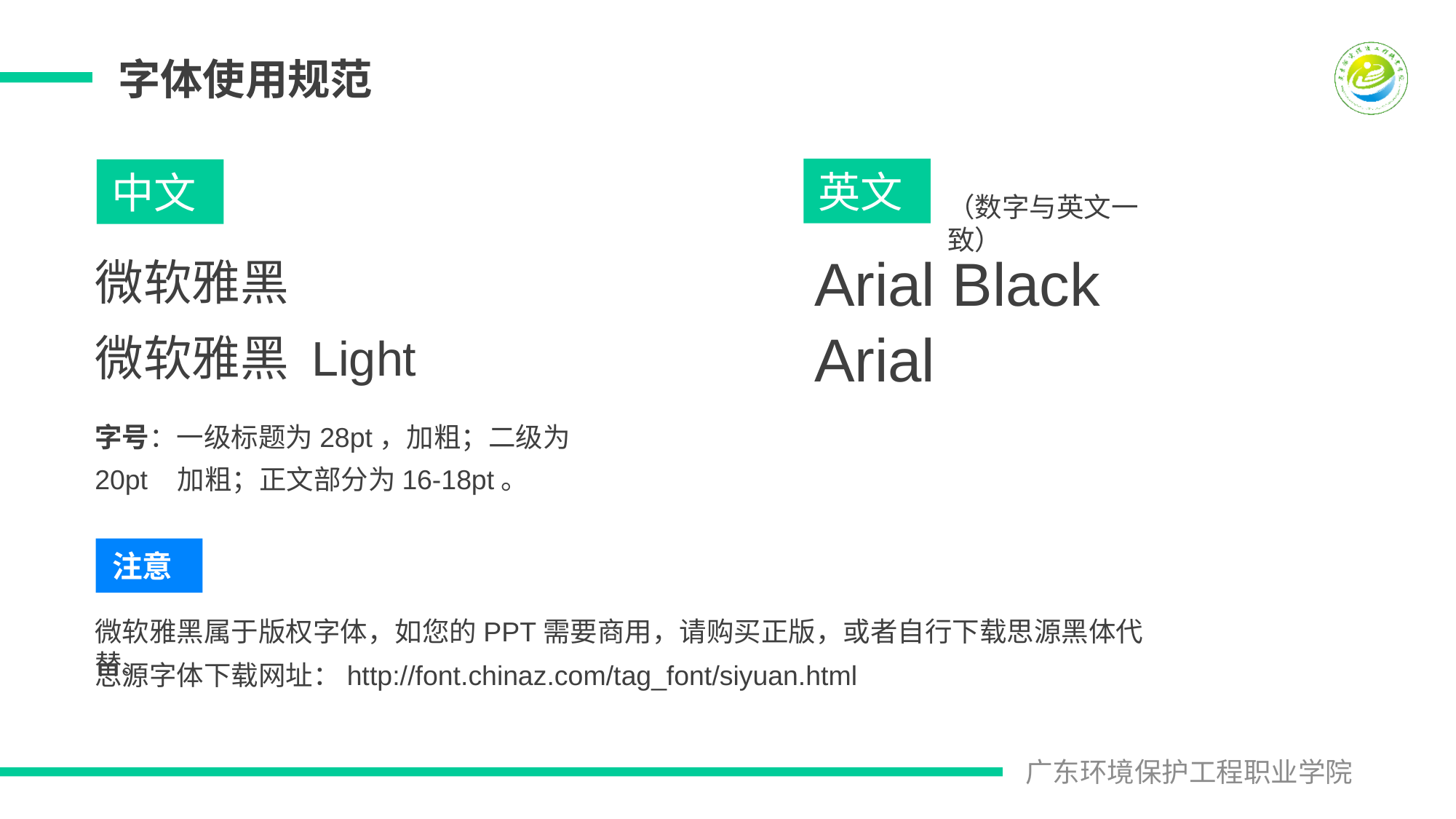

字体使用规范

英文

中文
（数字与英文一致）
Arial Black
微软雅黑
Arial
微软雅黑 Light
字号：一级标题为28pt，加粗；二级为20pt   加粗；正文部分为16-18pt。

注意
微软雅黑属于版权字体，如您的PPT需要商用，请购买正版，或者自行下载思源黑体代替。
思源字体下载网址：http://font.chinaz.com/tag_font/siyuan.html